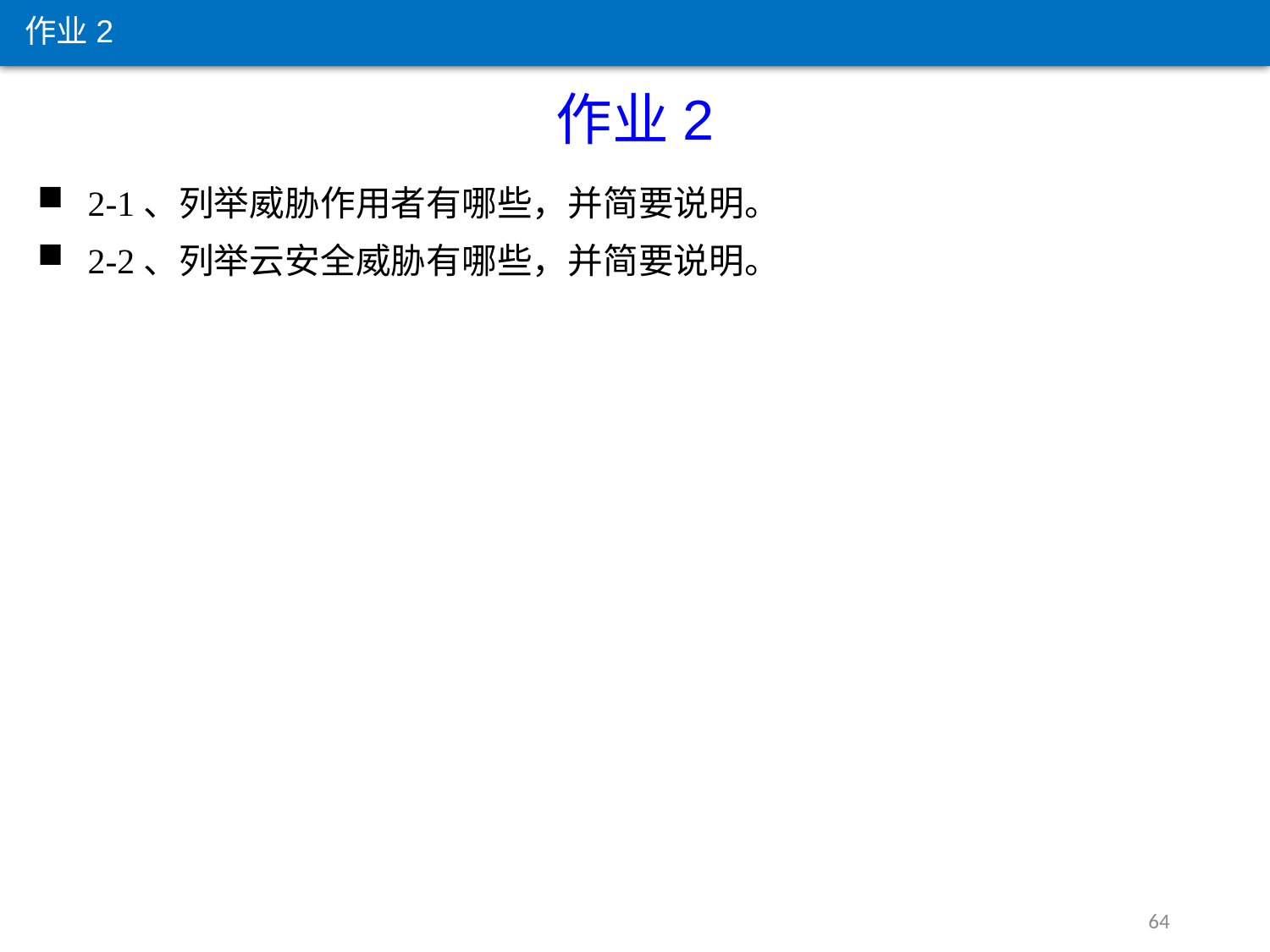

作业2
作业2
2-1、列举威胁作用者有哪些，并简要说明。
2-2、列举云安全威胁有哪些，并简要说明。
64